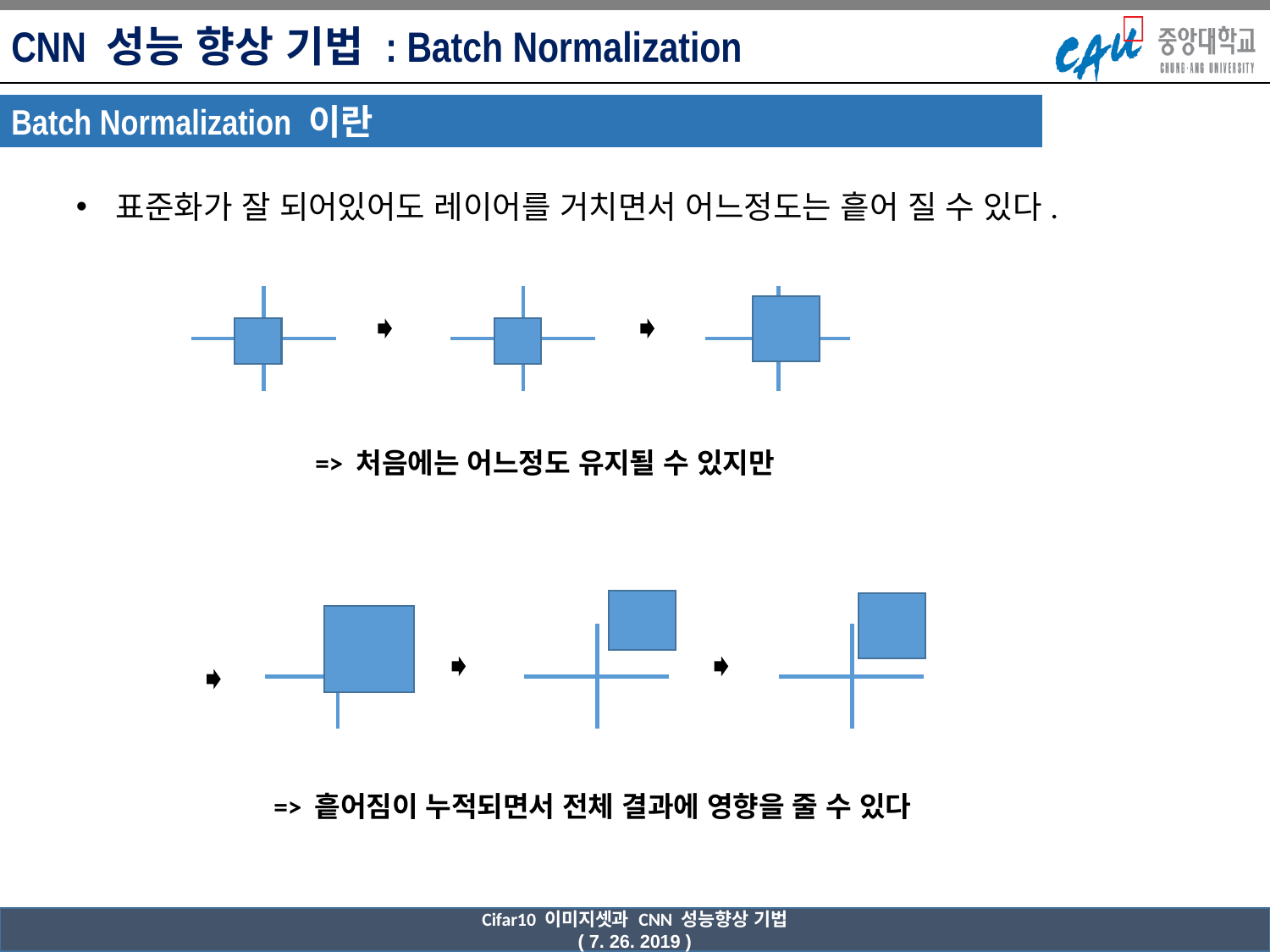

CNN 성능 향상 기법 : Batch Normalization
Batch Normalization 이란
표준화가 잘 되어있어도 레이어를 거치면서 어느정도는 흩어 질 수 있다.

=> 처음에는 어느정도 유지될 수 있지만

=> 흩어짐이 누적되면서 전체 결과에 영향을 줄 수 있다